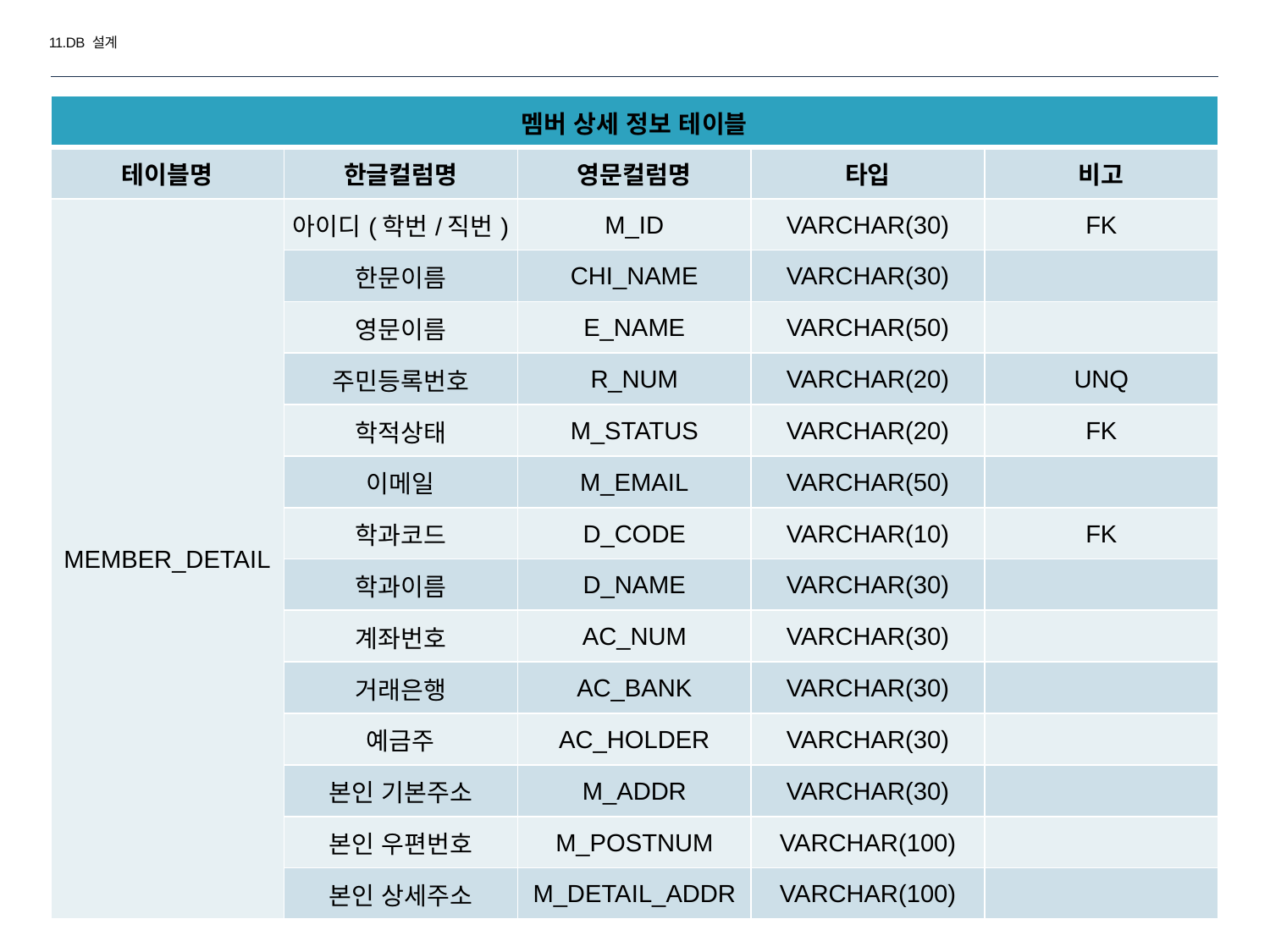

11.DB 설계
| 멤버 상세 정보 테이블 |  |  |  |  |
| --- | --- | --- | --- | --- |
| 테이블명 | 한글컬럼명 | 영문컬럼명 | 타입 | 비고 |
| MEMBER\_DETAIL | 아이디(학번/직번) | M\_ID | VARCHAR(30) | FK |
|  | 한문이름 | CHI\_NAME | VARCHAR(30) |  |
|  | 영문이름 | E\_NAME | VARCHAR(50) |  |
|  | 주민등록번호 | R\_NUM | VARCHAR(20) | UNQ |
|  | 학적상태 | M\_STATUS | VARCHAR(20) | FK |
|  | 이메일 | M\_EMAIL | VARCHAR(50) |  |
|  | 학과코드 | D\_CODE | VARCHAR(10) | FK |
|  | 학과이름 | D\_NAME | VARCHAR(30) |  |
|  | 계좌번호 | AC\_NUM | VARCHAR(30) |  |
|  | 거래은행 | AC\_BANK | VARCHAR(30) |  |
|  | 예금주 | AC\_HOLDER | VARCHAR(30) |  |
|  | 본인 기본주소 | M\_ADDR | VARCHAR(30) |  |
|  | 본인 우편번호 | M\_POSTNUM | VARCHAR(100) |  |
|  | 본인 상세주소 | M\_DETAIL\_ADDR | VARCHAR(100) |  |